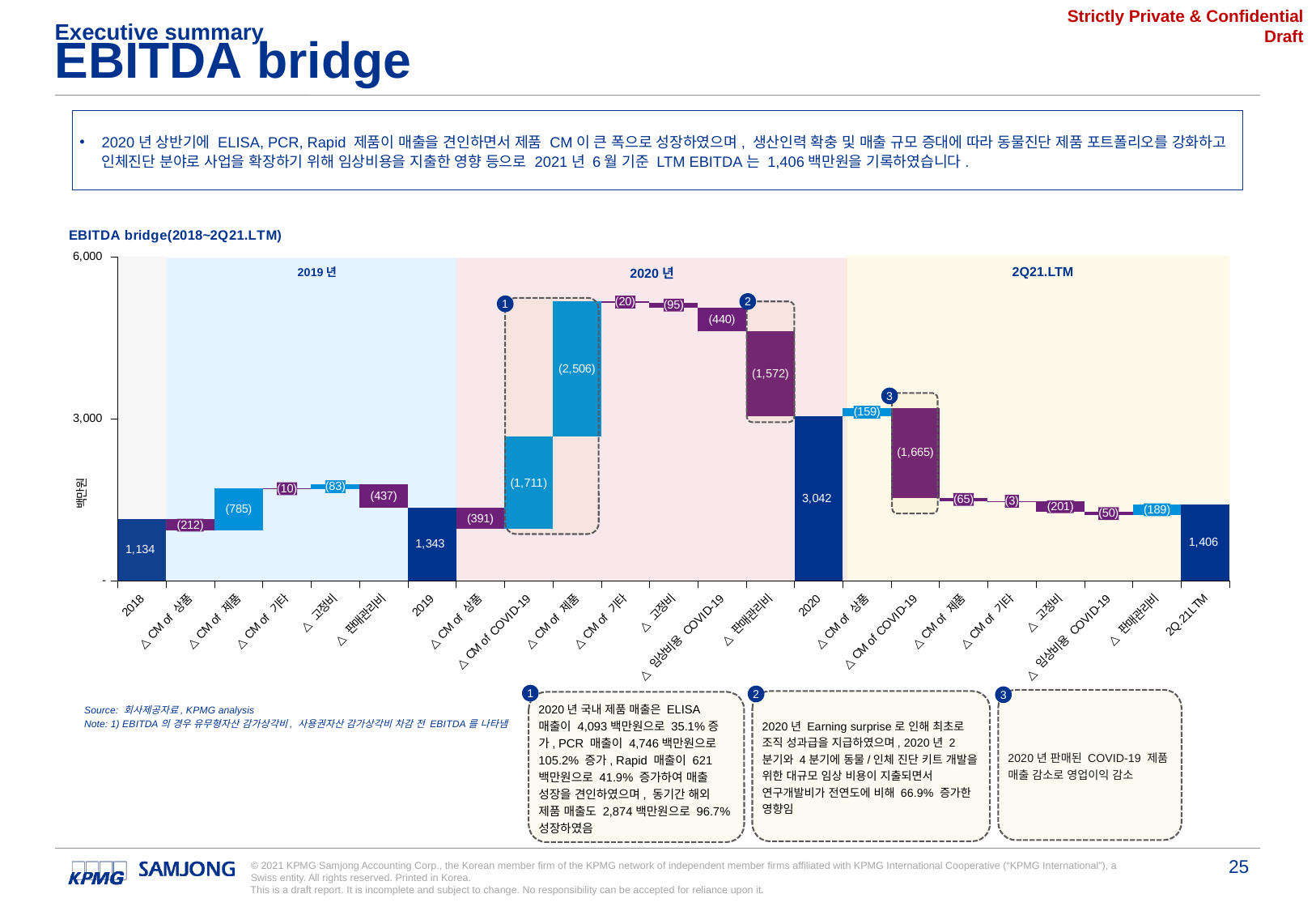

Executive summary
EBITDA bridge
2020년 상반기에 ELISA, PCR, Rapid 제품이 매출을 견인하면서 제품 CM이 큰 폭으로 성장하였으며, 생산인력 확충 및 매출 규모 증대에 따라 동물진단 제품 포트폴리오를 강화하고 인체진단 분야로 사업을 확장하기 위해 임상비용을 지출한 영향 등으로 2021년 6월 기준 LTM EBITDA는 1,406백만원을 기록하였습니다.

### Chart: EBITDA bridge(2018~2Q21.LTM)

| Category | 기초 | 변동값 |
|---|---|---|
| 2018 | 1133710704.0 | None |
| △ CM of 상품 | 922149707.0 | 211560997.0 |
| △ CM of 제품 | 922149707.0 | 784923045.0 |
| △ CM of 기타 | 1697357898.0 | 9714854.0 |
| △ 고정비 | 1697357898.0 | 82984081.0 |
| △ 판매관리비 | 1343216261.0 | 437125718.0 |
| 2019 | 1343216261.0 | None |
| △ CM of 상품 | 951764119.0 | 391452142.0 |
| △ CM of COVID-19 | 951764119.0 | 1711131209.0 |
| △ CM of 제품 | 2662895328.0 | 2506293710.0 |
| △ CM of 기타 | 5149238409.0 | 19950629.0 |
| △ 고정비 | 5054009245.0 | 95229164.0 |
| △ 임상비용 COVID-19 | 4614009245.0 | 440000000.0 |
| △ 판매관리비 | 3041512823.0 | 1572496422.0 |
| 2020 | 3041512823.0 | None |
| △ CM of 상품 | 3041512823.0 | 158625541.0 |
| △ CM of COVID-19 | 1535215018.0 | 1664923346.0 |
| △ CM of 제품 | 1470398775.0 | 64816243.0 |
| △ CM of 기타 | 1467481505.0 | 2917270.0 |
| △ 고정비 | 1266482424.0 | 200999081.0 |
| △ 임상비용 COVID-19 | 1216482424.0 | 50000000.0 |
| △ 판매관리비 | 1216482424.0 | 189306322.0 |
| 2Q.21LTM | 1405788746.0 | None |

### Chart: [Mercury]EBITDA bridge(‘18~’21.06 LTM)

| Category |
|---|
2Q21.LTM
2019년
2020년

2
1

3

1
2
3
2020년 판매된 COVID-19 제품 매출 감소로 영업이익 감소
2020년 Earning surprise로 인해 최초로 조직 성과급을 지급하였으며, 2020년 2분기와 4분기에 동물/인체 진단 키트 개발을 위한 대규모 임상 비용이 지출되면서 연구개발비가 전연도에 비해 66.9% 증가한 영향임
2020년 국내 제품 매출은 ELISA 매출이 4,093백만원으로 35.1%증가, PCR 매출이 4,746백만원으로 105.2% 증가, Rapid 매출이 621백만원으로 41.9% 증가하여 매출 성장을 견인하였으며, 동기간 해외 제품 매출도 2,874백만원으로 96.7% 성장하였음
Source: 회사제공자료, KPMG analysis
Note: 1) EBITDA의 경우 유무형자산 감가상각비, 사용권자산 감가상각비 차감 전 EBITDA를 나타냄